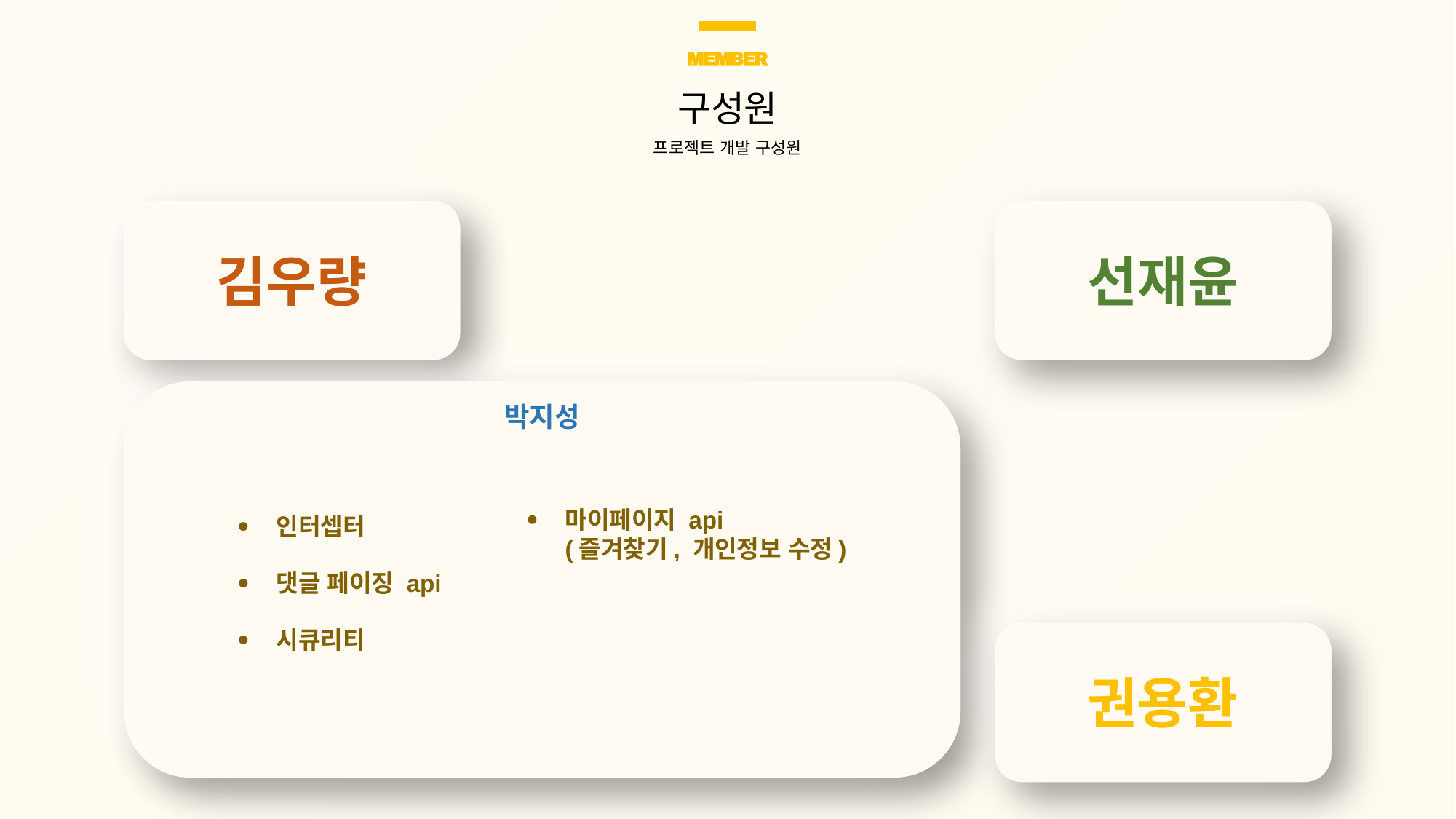

MEMBER
구성원
프로젝트 개발 구성원

김우량
선재윤

박지성
마이페이지 api
(즐겨찾기, 개인정보 수정)

인터셉터

댓글 페이징 api

시큐리티

권용환